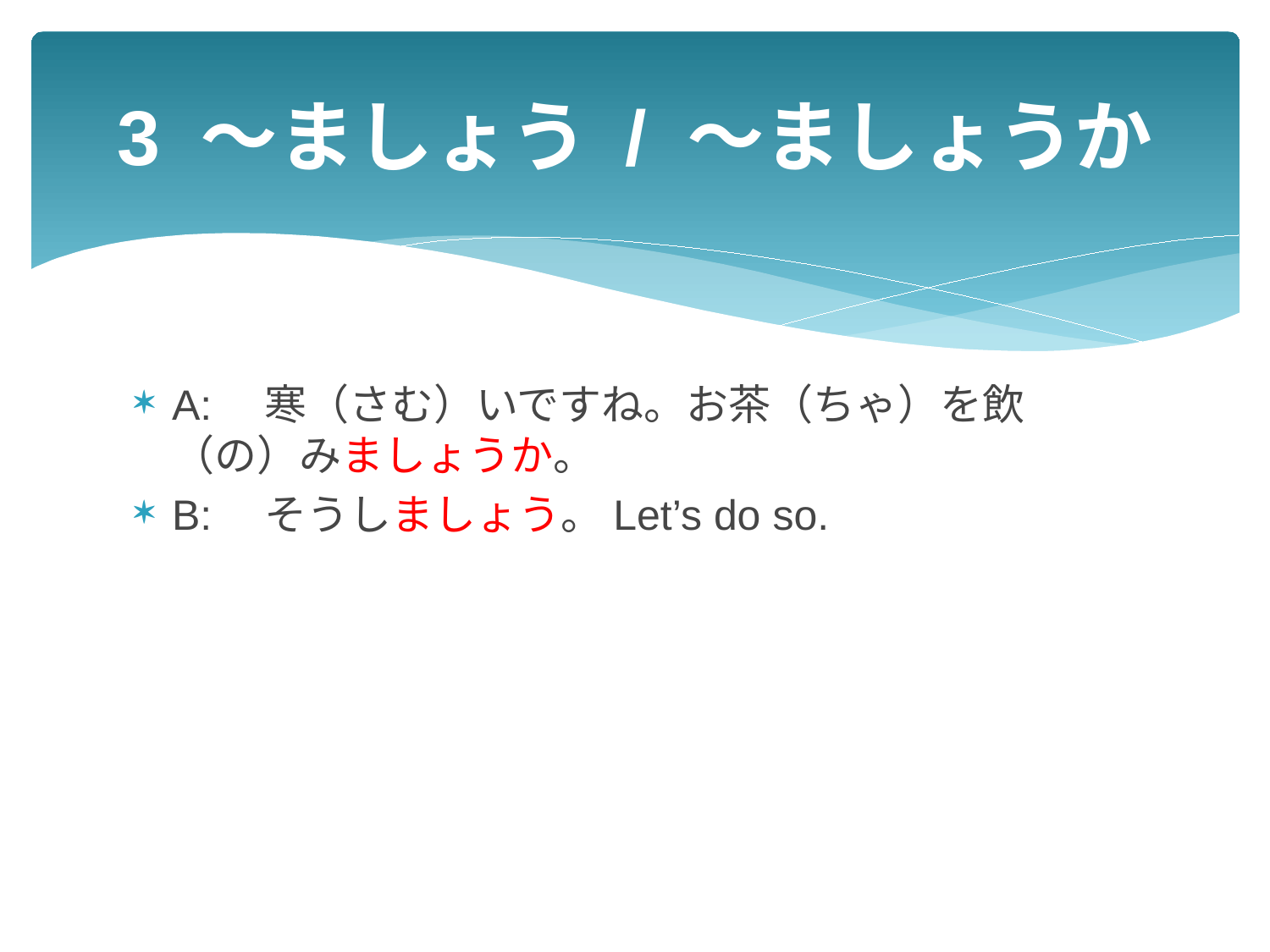

# 3 ～ましょう / ～ましょうか
A:　寒（さむ）いですね。お茶（ちゃ）を飲（の）みましょうか。
B:　そうしましょう。Let’s do so.